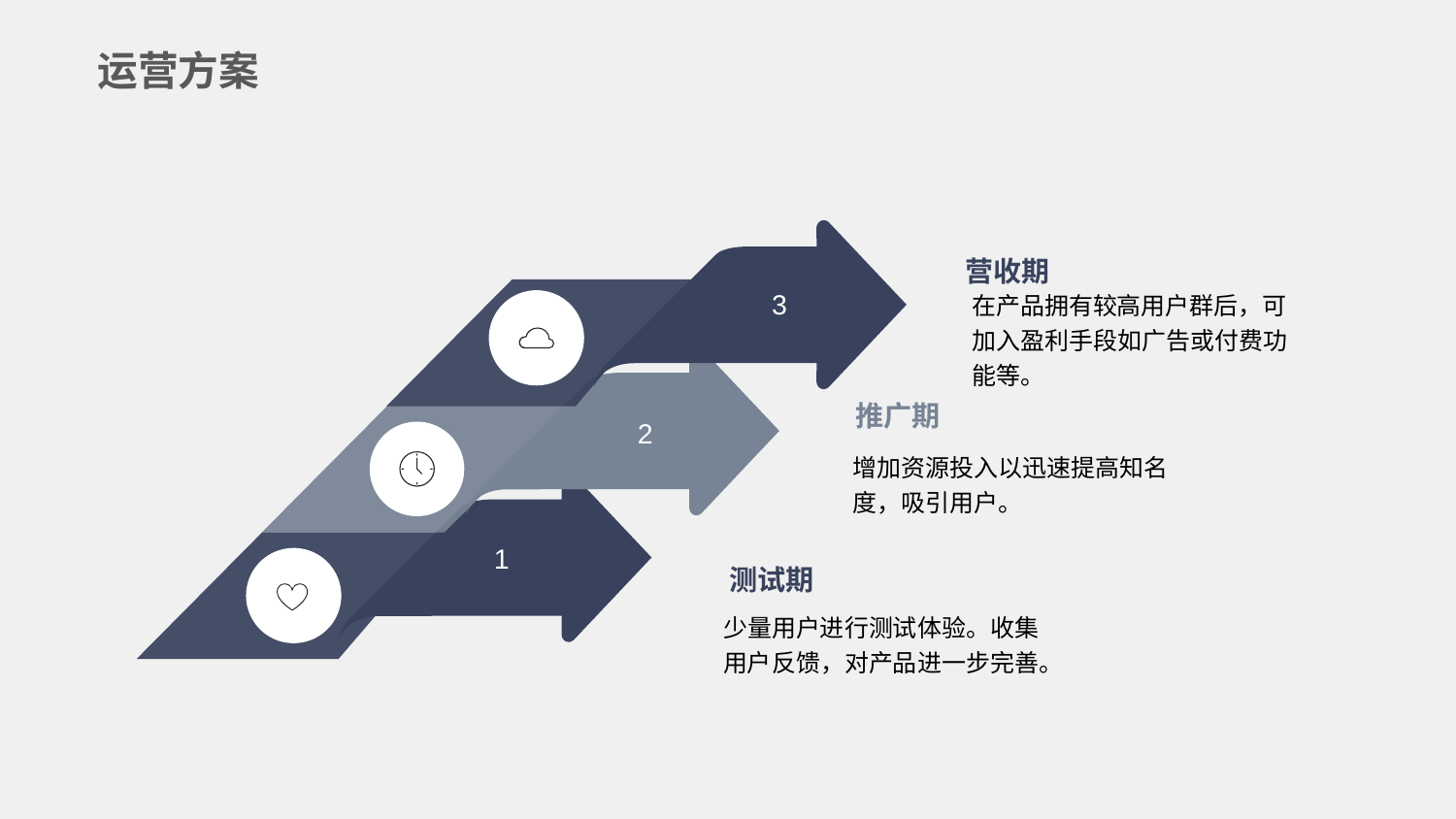

运营方案

3

营收期
在产品拥有较高用户群后，可加入盈利手段如广告或付费功能等。

2

推广期
增加资源投入以迅速提高知名度，吸引用户。

1

测试期
少量用户进行测试体验。收集用户反馈，对产品进一步完善。